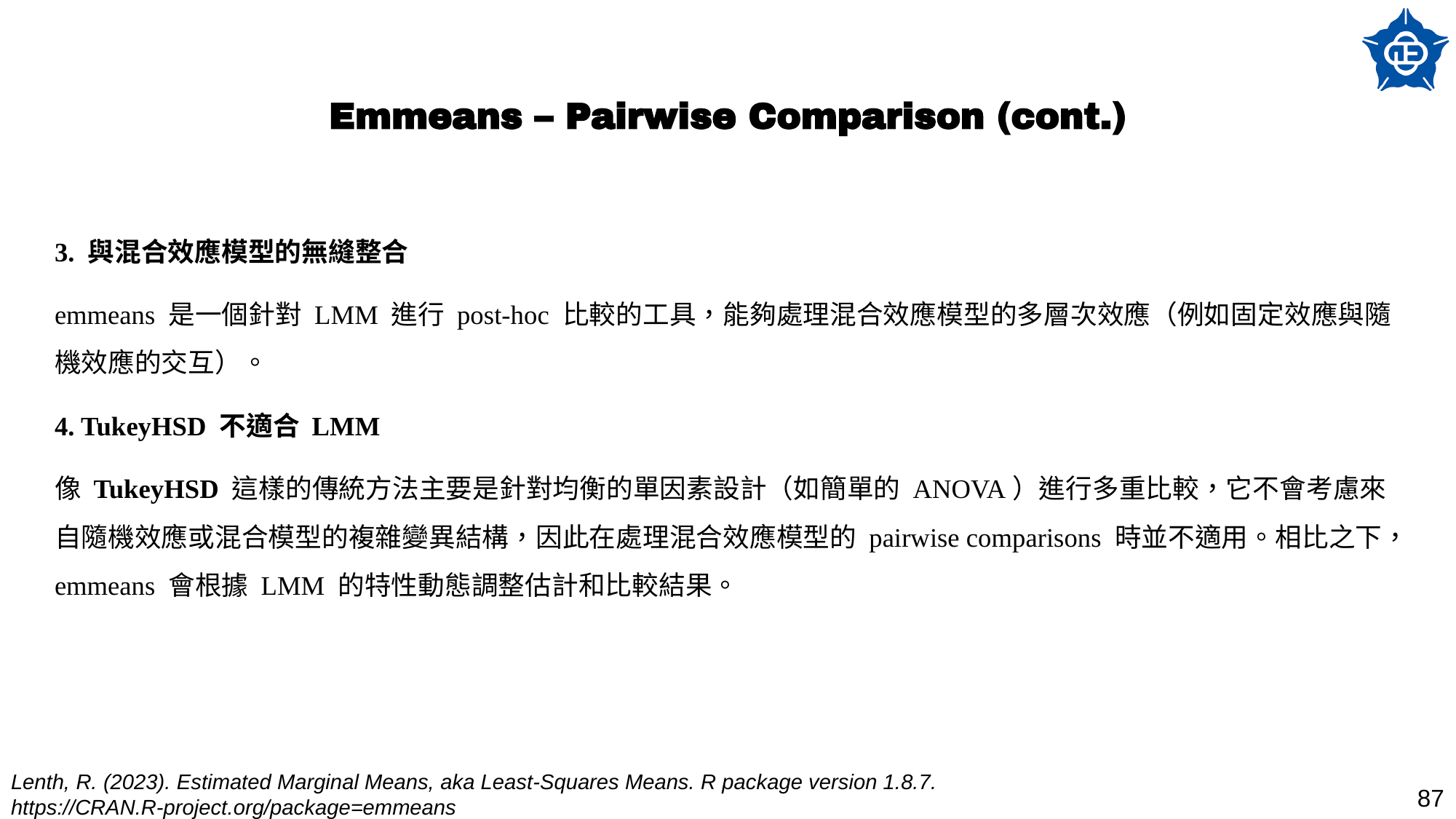

# Emmeans – Pairwise Comparison (cont.)
3. 與混合效應模型的無縫整合
emmeans 是一個針對 LMM 進行 post-hoc 比較的工具，能夠處理混合效應模型的多層次效應（例如固定效應與隨機效應的交互）。
4. TukeyHSD 不適合 LMM
像 TukeyHSD 這樣的傳統方法主要是針對均衡的單因素設計（如簡單的 ANOVA）進行多重比較，它不會考慮來自隨機效應或混合模型的複雜變異結構，因此在處理混合效應模型的 pairwise comparisons 時並不適用。相比之下，emmeans 會根據 LMM 的特性動態調整估計和比較結果。

Lenth, R. (2023). Estimated Marginal Means, aka Least-Squares Means. R package version 1.8.7. https://CRAN.R-project.org/package=emmeans
87